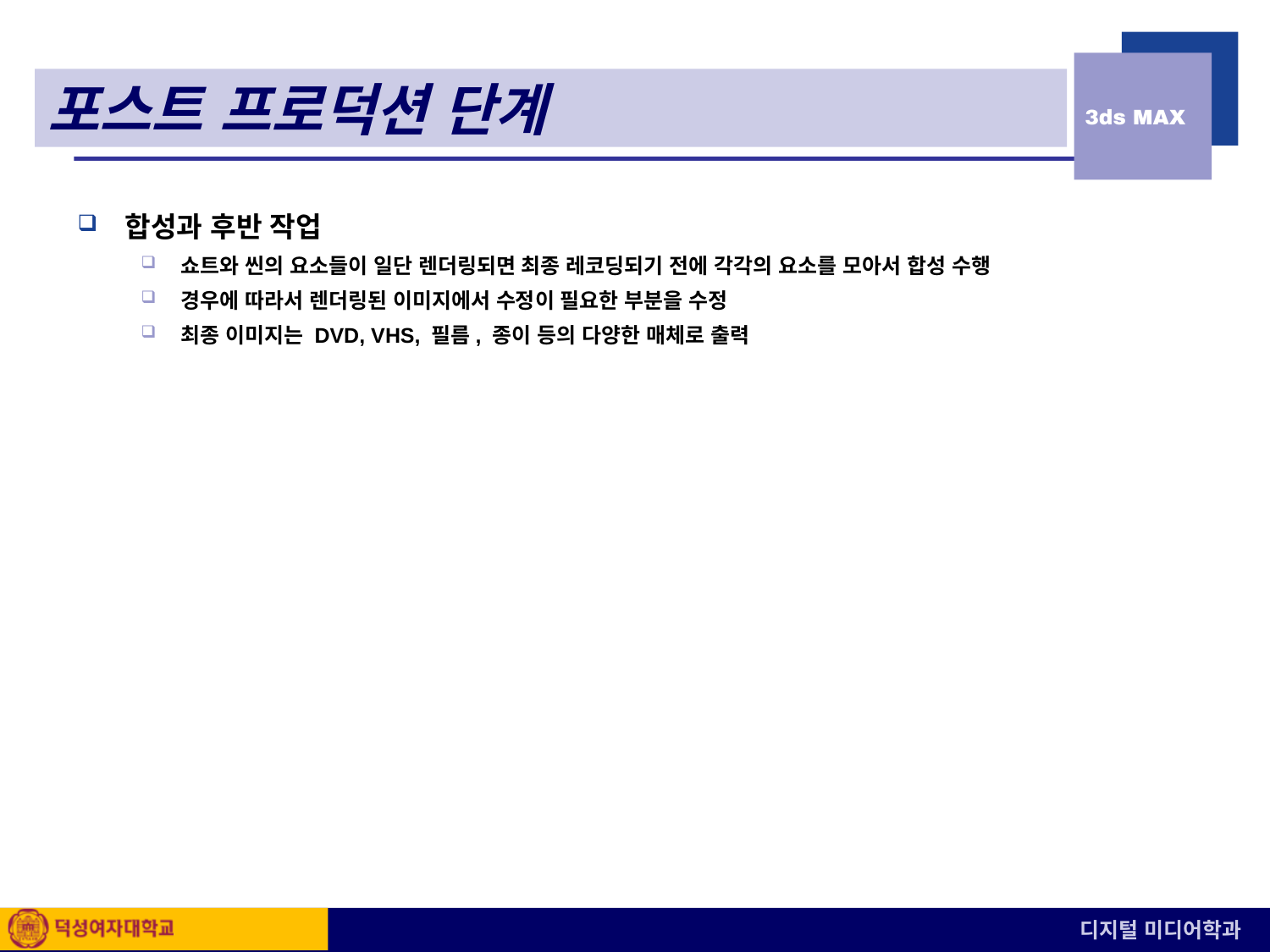

# ⊙ 3D 컴퓨터 애니메이션 주요 제작단계
포스트 프로덕션 단계
합성과 후반 작업
쇼트와 씬의 요소들이 일단 렌더링되면 최종 레코딩되기 전에 각각의 요소를 모아서 합성 수행
경우에 따라서 렌더링된 이미지에서 수정이 필요한 부분을 수정
최종 이미지는 DVD, VHS, 필름, 종이 등의 다양한 매체로 출력